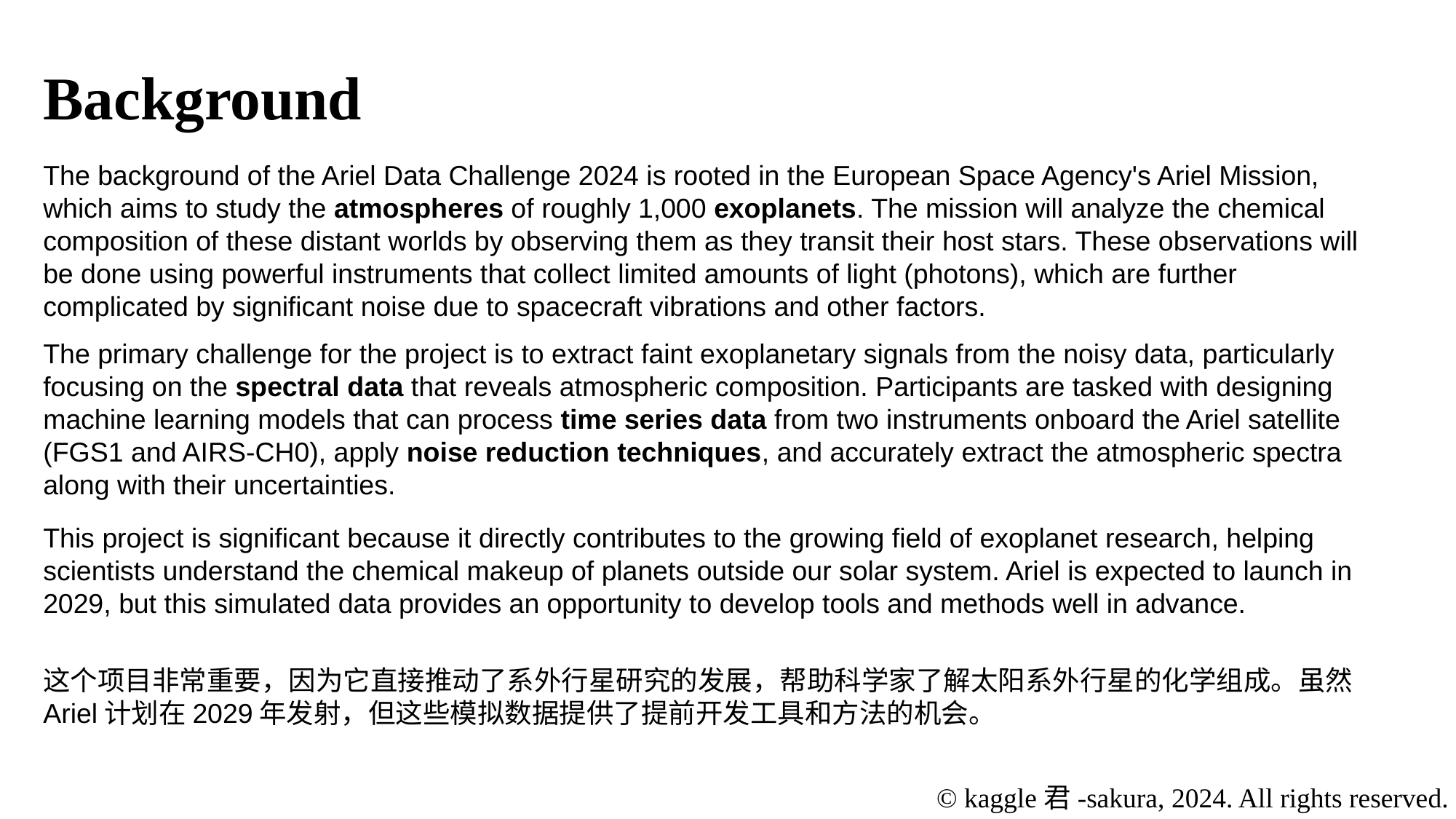

Background
The background of the Ariel Data Challenge 2024 is rooted in the European Space Agency's Ariel Mission, which aims to study the atmospheres of roughly 1,000 exoplanets. The mission will analyze the chemical composition of these distant worlds by observing them as they transit their host stars. These observations will be done using powerful instruments that collect limited amounts of light (photons), which are further complicated by significant noise due to spacecraft vibrations and other factors.

Ariel数据挑战赛2024的背景基于欧洲航天局的Ariel任务，该任务旨在研究大约1000颗系外行星的大气层。该任务通过观察这些行星经过其宿主恒星时的凌日现象来分析这些遥远星球的化学成分。这些观测将利用强大的仪器收集有限数量的光子（光），但数据中会夹杂大量噪声，特别是由于航天器振动等因素产生的抖动噪声。
The primary challenge for the project is to extract faint exoplanetary signals from the noisy data, particularly focusing on the spectral data that reveals atmospheric composition. Participants are tasked with designing machine learning models that can process time series data from two instruments onboard the Ariel satellite (FGS1 and AIRS-CH0), apply noise reduction techniques, and accurately extract the atmospheric spectra along with their uncertainties.
项目的主要挑战是从噪声数据中提取微弱的系外行星信号，特别是关注揭示大气成分的光谱数据。参与者需要设计机器学习模型，处理来自Ariel卫星上两种仪器（FGS1和AIRS-CH0）的时间序列数据，应用降噪技术，并准确提取大气光谱及其不确定性。
This project is significant because it directly contributes to the growing field of exoplanet research, helping scientists understand the chemical makeup of planets outside our solar system. Ariel is expected to launch in 2029, but this simulated data provides an opportunity to develop tools and methods well in advance.
这个项目非常重要，因为它直接推动了系外行星研究的发展，帮助科学家了解太阳系外行星的化学组成。虽然Ariel计划在2029年发射，但这些模拟数据提供了提前开发工具和方法的机会。

© kaggle君-sakura, 2024. All rights reserved.